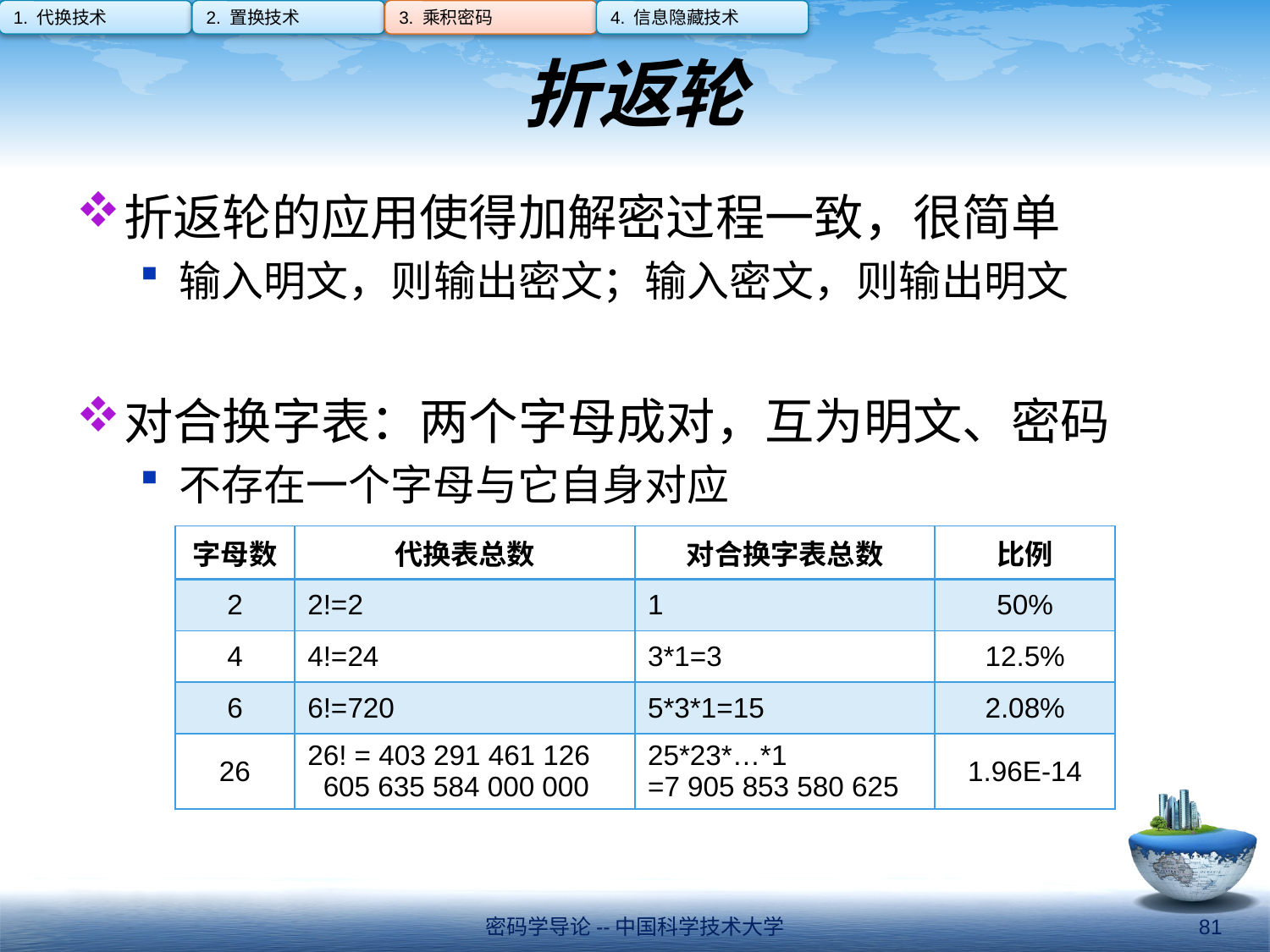

1. 代换技术
2. 置换技术
3. 乘积密码
4. 信息隐藏技术
# 折返轮
折返轮的应用使得加解密过程一致，很简单
输入明文，则输出密文；输入密文，则输出明文

对合换字表：两个字母成对，互为明文、密码
不存在一个字母与它自身对应

搜索范围大大缩小
| 字母数 | 代换表总数 | 对合换字表总数 | 比例 |
| --- | --- | --- | --- |
| 2 | 2!=2 | 1 | 50% |
| 4 | 4!=24 | 3\*1=3 | 12.5% |
| 6 | 6!=720 | 5\*3\*1=15 | 2.08% |
| 26 | 26! = 403 291 461 126 605 635 584 000 000 | 25\*23\*…\*1 =7 905 853 580 625 | 1.96E-14 |
密码学导论--中国科学技术大学
81